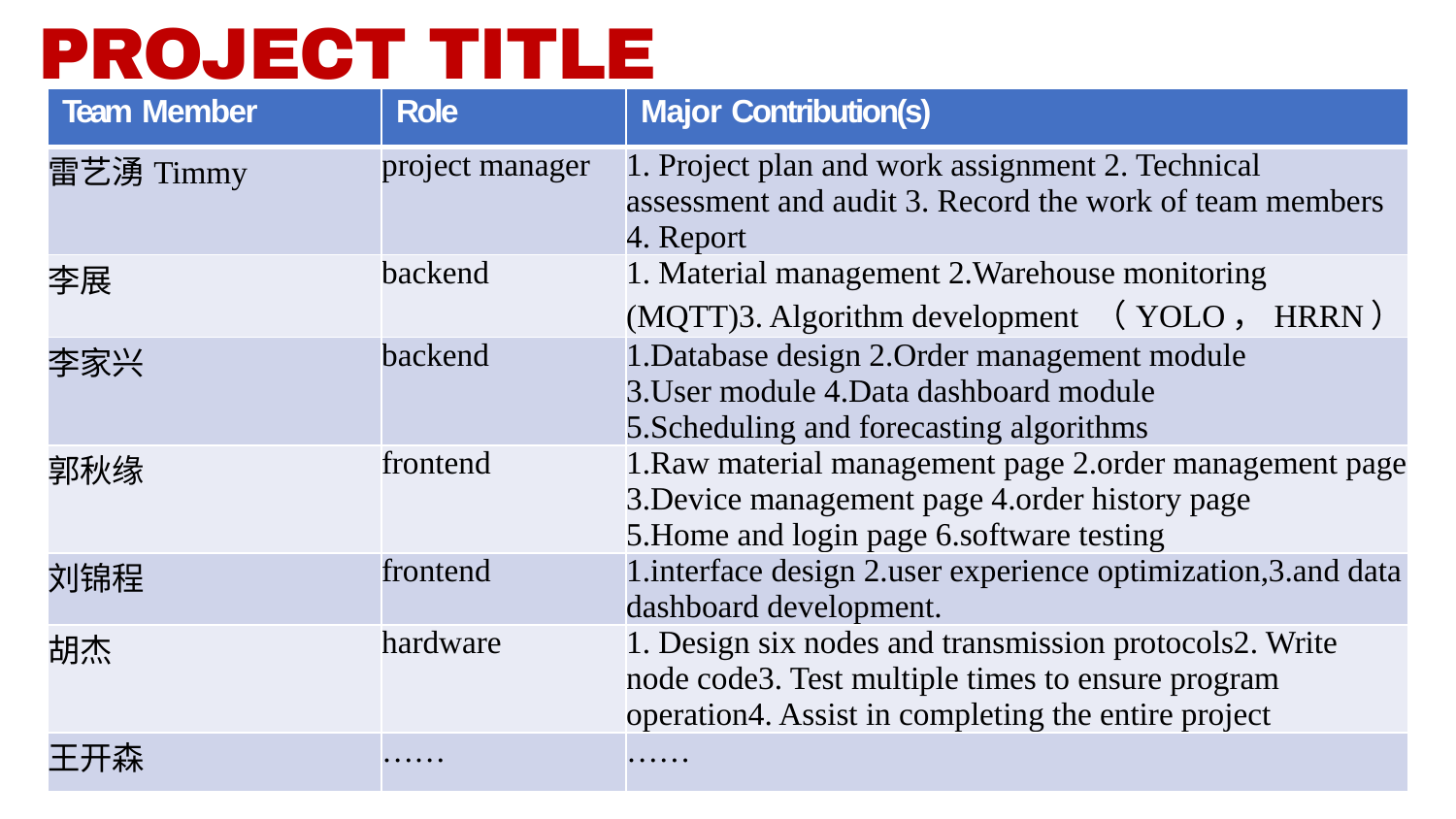

# Project title
| Team Member | Role | Major Contribution(s) |
| --- | --- | --- |
| 雷艺湧Timmy | project manager | 1. Project plan and work assignment 2. Technical assessment and audit 3. Record the work of team members 4. Report |
| 李展 | backend | 1. Material management 2.Warehouse monitoring (MQTT)3. Algorithm development （YOLO，HRRN） |
| 李家兴 | backend | 1.Database design 2.Order management module 3.User module 4.Data dashboard module 5.Scheduling and forecasting algorithms |
| 郭秋缘 | frontend | 1.Raw material management page 2.order management page 3.Device management page 4.order history page 5.Home and login page 6.software testing |
| 刘锦程 | frontend | 1.interface design 2.user experience optimization,3.and data dashboard development. |
| 胡杰 | hardware | 1. Design six nodes and transmission protocols2. Write node code3. Test multiple times to ensure program operation4. Assist in completing the entire project |
| 王开森 | …… | …… |